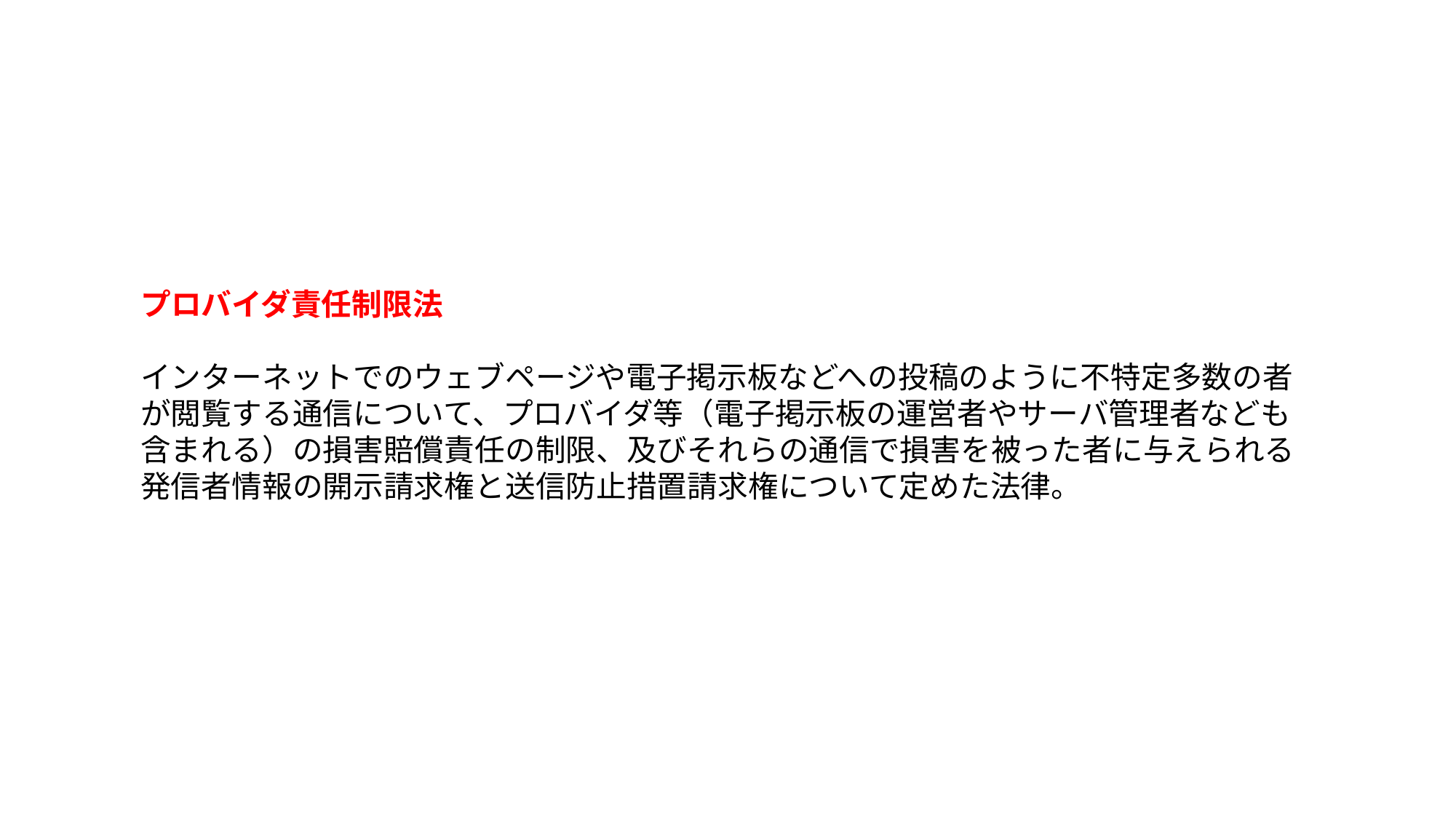

プロバイダ責任制限法

インターネットでのウェブページや電子掲示板などへの投稿のように不特定多数の者が閲覧する通信について、プロバイダ等（電子掲示板の運営者やサーバ管理者なども含まれる）の損害賠償責任の制限、及びそれらの通信で損害を被った者に与えられる発信者情報の開示請求権と送信防止措置請求権について定めた法律。